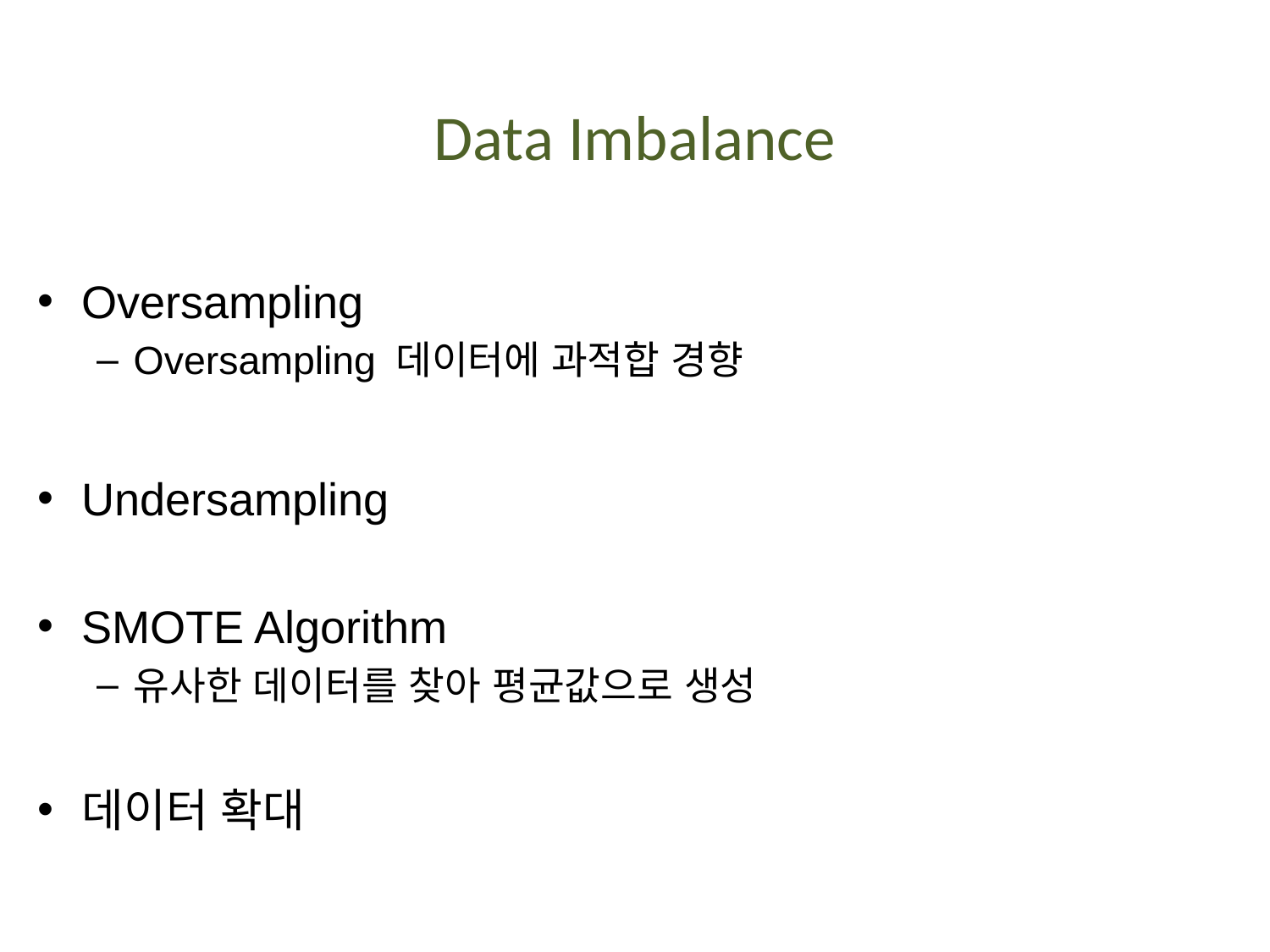

# Data Imbalance
Oversampling
Oversampling 데이터에 과적합 경향

Undersampling

SMOTE Algorithm
유사한 데이터를 찾아 평균값으로 생성

데이터 확대